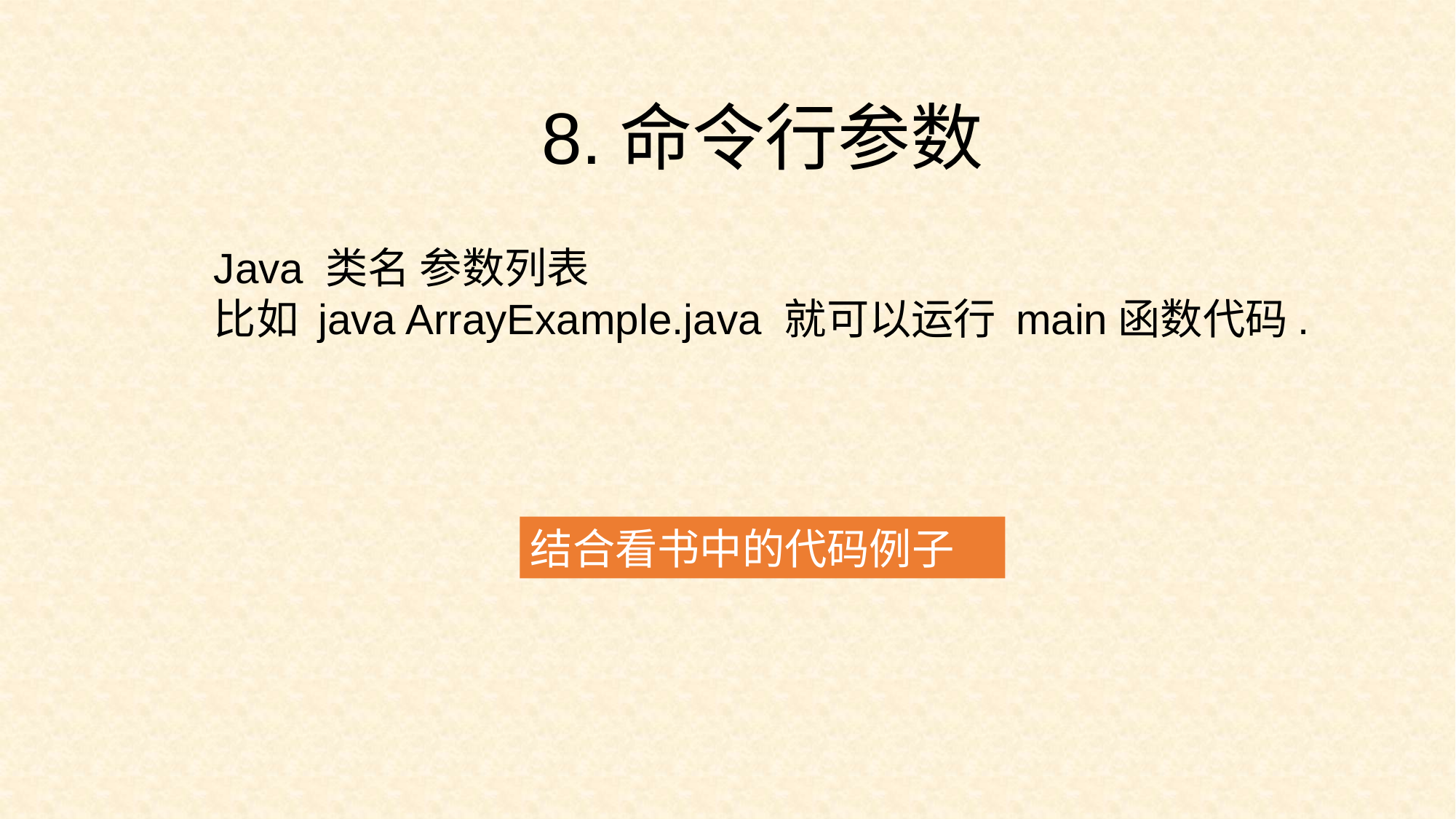

8.命令行参数
Java 类名 参数列表
比如 java ArrayExample.java 就可以运行 main函数代码.
结合看书中的代码例子